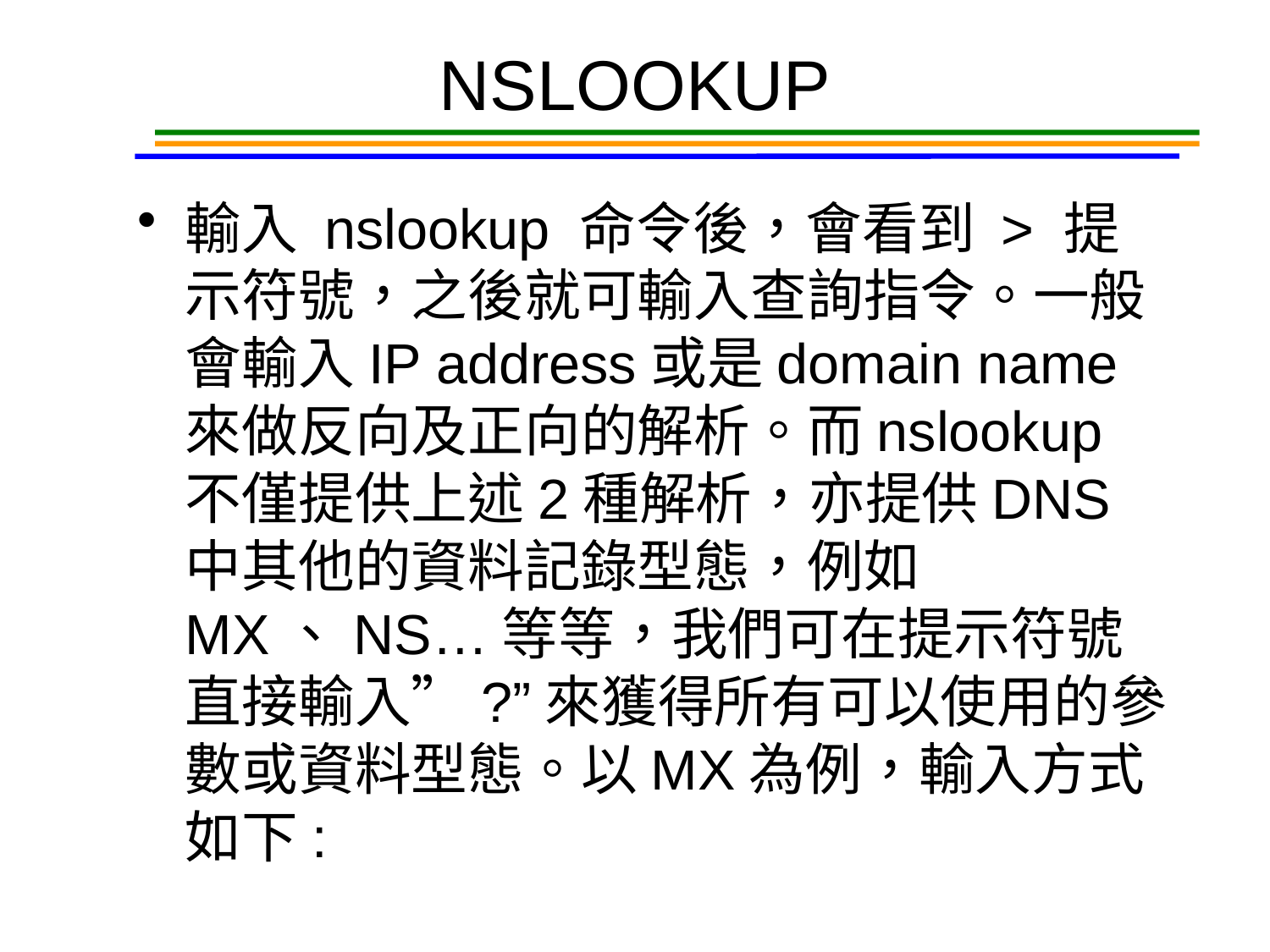

# NSLOOKUP
輸入 nslookup 命令後，會看到 > 提示符號，之後就可輸入查詢指令。一般會輸入IP address或是domain name來做反向及正向的解析。而nslookup不僅提供上述2種解析，亦提供DNS中其他的資料記錄型態，例如MX、NS…等等，我們可在提示符號直接輸入”?”來獲得所有可以使用的參數或資料型態。以MX為例，輸入方式如下: